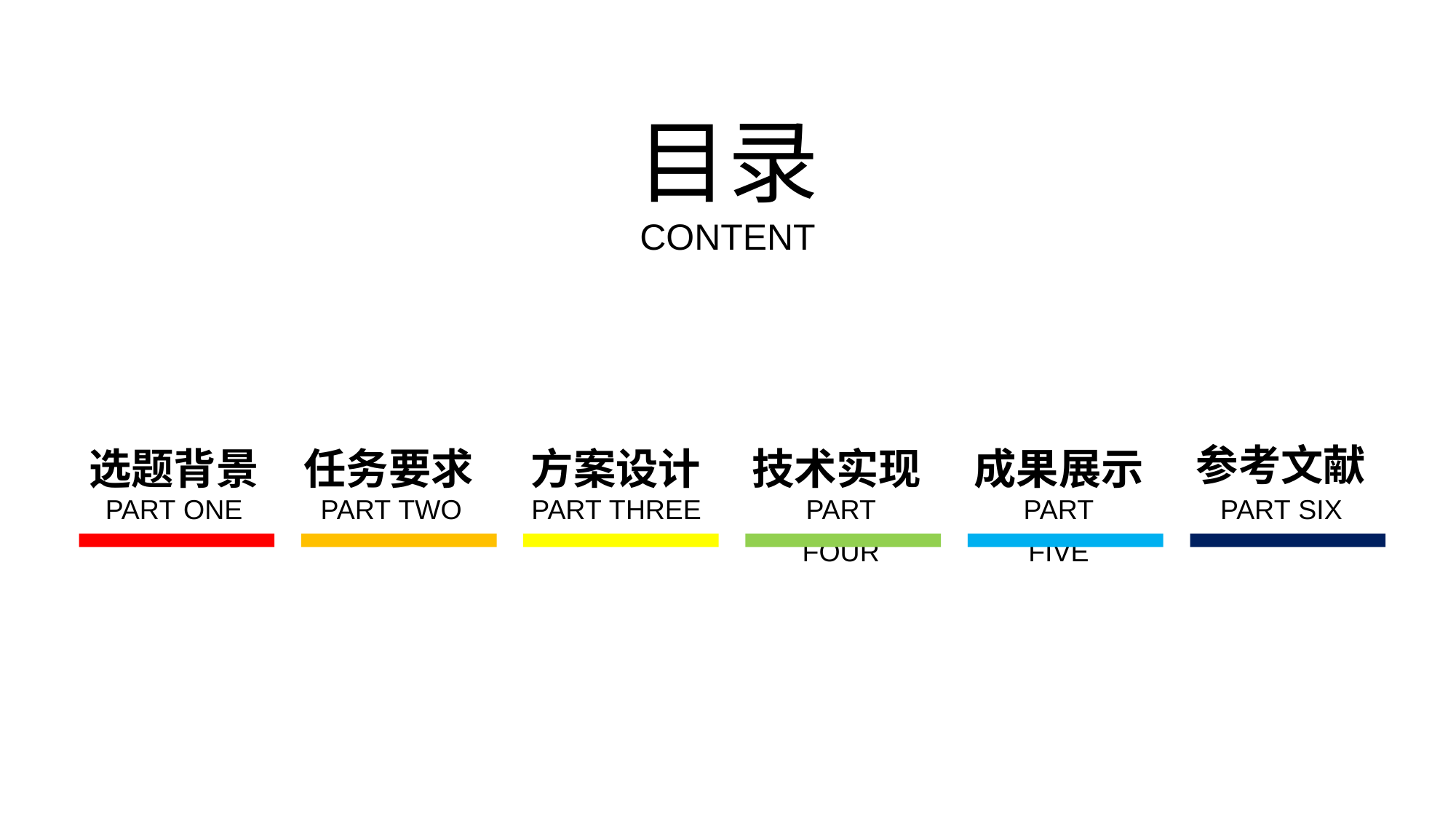

目录
CONTENT
参考文献
选题背景
任务要求
方案设计
技术实现
成果展示
PART ONE
PART TWO
PART THREE
PART FOUR
PART FIVE
PART SIX